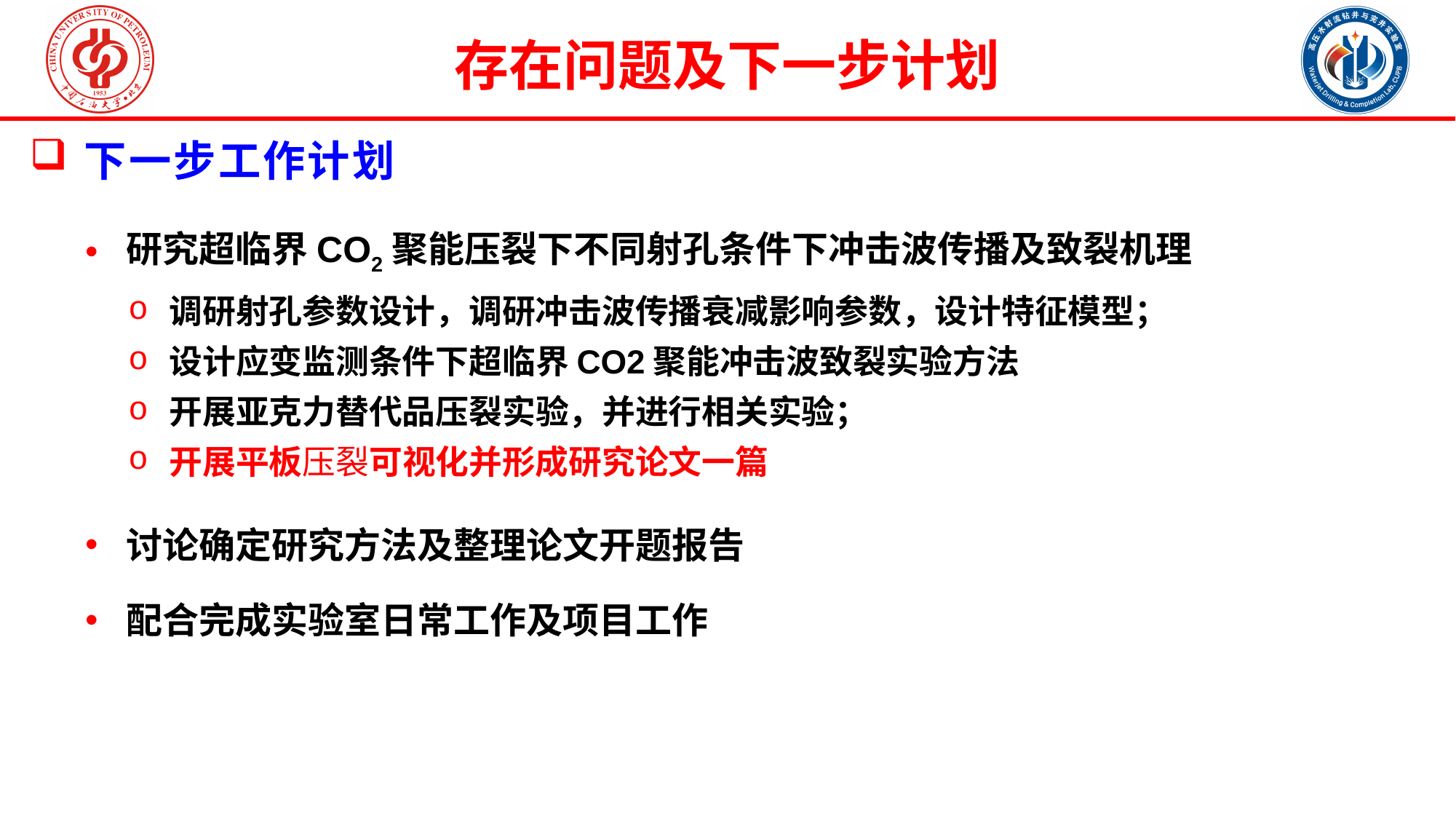

下一步工作计划
存在问题及下一步计划
下一步工作计划
研究超临界CO2聚能压裂下不同射孔条件下冲击波传播及致裂机理
调研射孔参数设计，调研冲击波传播衰减影响参数，设计特征模型；
设计应变监测条件下超临界CO2聚能冲击波致裂实验方法
开展亚克力替代品压裂实验，并进行相关实验；
开展平板压裂可视化并形成研究论文一篇
讨论确定研究方法及整理论文开题报告
配合完成实验室日常工作及项目工作